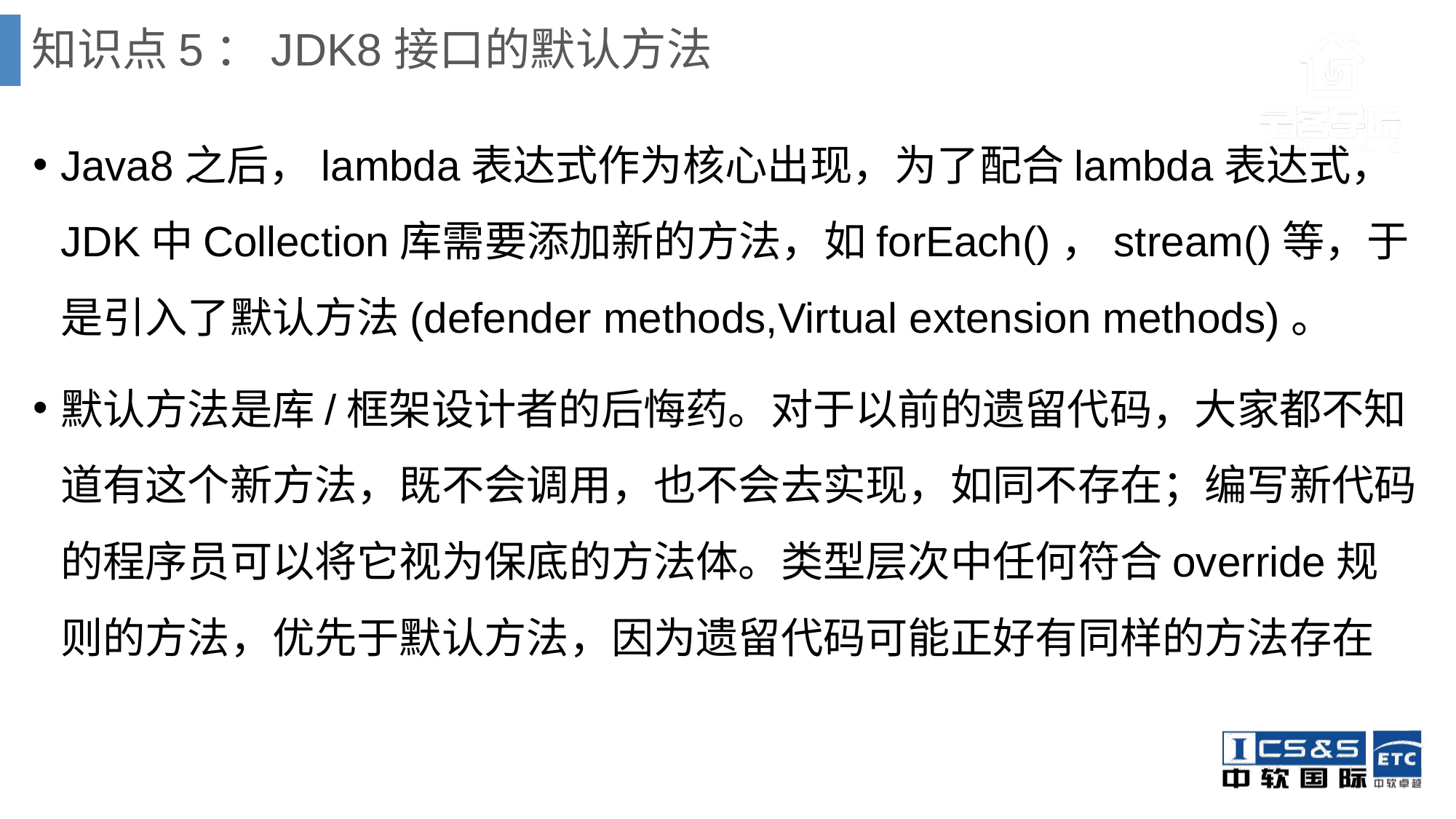

# 知识点5：JDK8接口的默认方法
Java8之后，lambda表达式作为核心出现，为了配合lambda表达式，JDK中Collection库需要添加新的方法，如forEach()，stream()等，于是引入了默认方法(defender methods,Virtual extension methods)。
默认方法是库/框架设计者的后悔药。对于以前的遗留代码，大家都不知道有这个新方法，既不会调用，也不会去实现，如同不存在；编写新代码的程序员可以将它视为保底的方法体。类型层次中任何符合override规则的方法，优先于默认方法，因为遗留代码可能正好有同样的方法存在